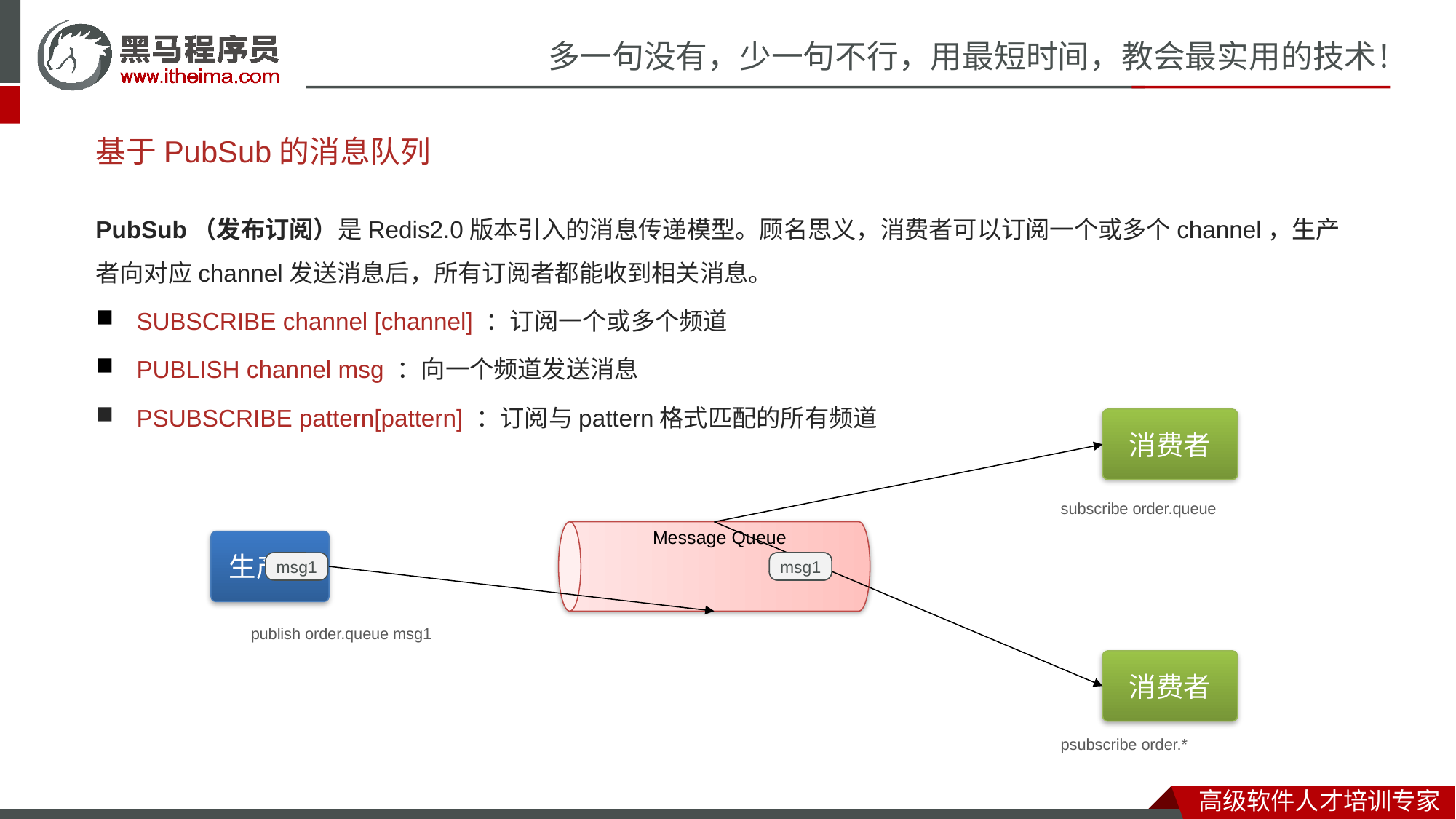

基于PubSub的消息队列
PubSub（发布订阅）是Redis2.0版本引入的消息传递模型。顾名思义，消费者可以订阅一个或多个channel，生产者向对应channel发送消息后，所有订阅者都能收到相关消息。
 SUBSCRIBE channel [channel] ：订阅一个或多个频道
 PUBLISH channel msg ：向一个频道发送消息
 PSUBSCRIBE pattern[pattern] ：订阅与pattern格式匹配的所有频道

消费者
Message Queue

subscribe order.queue
生产者
msg1
msg1
msg1
publish order.queue msg1
消费者
psubscribe order.*